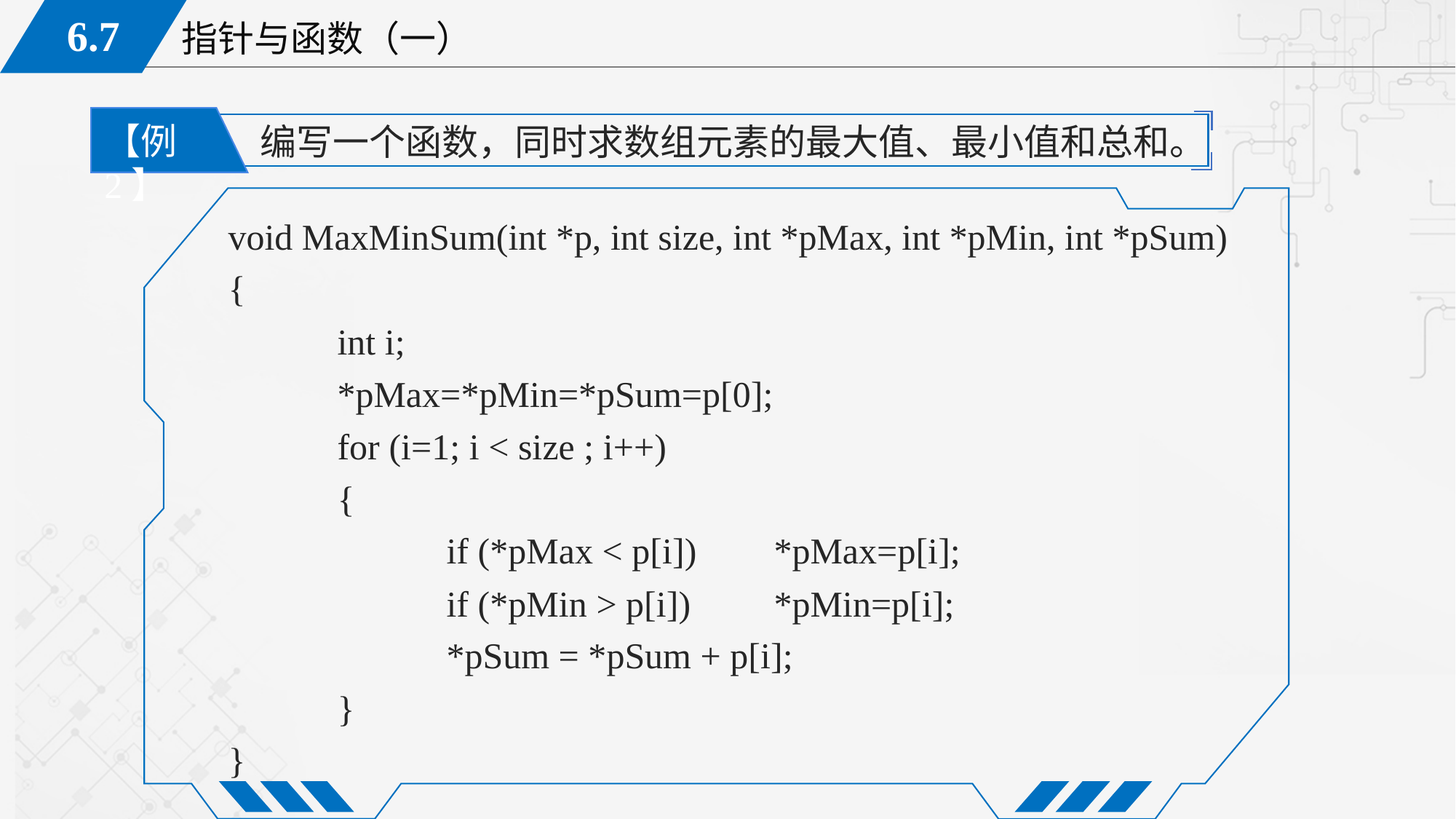

【例2】
编写一个函数，同时求数组元素的最大值、最小值和总和。

void MaxMinSum(int *p, int size, int *pMax, int *pMin, int *pSum)
{
	int i;
	*pMax=*pMin=*pSum=p[0];
	for (i=1; i < size ; i++)
	{
		if (*pMax < p[i])	*pMax=p[i];
		if (*pMin > p[i])	*pMin=p[i];
		*pSum = *pSum + p[i];
	}
}